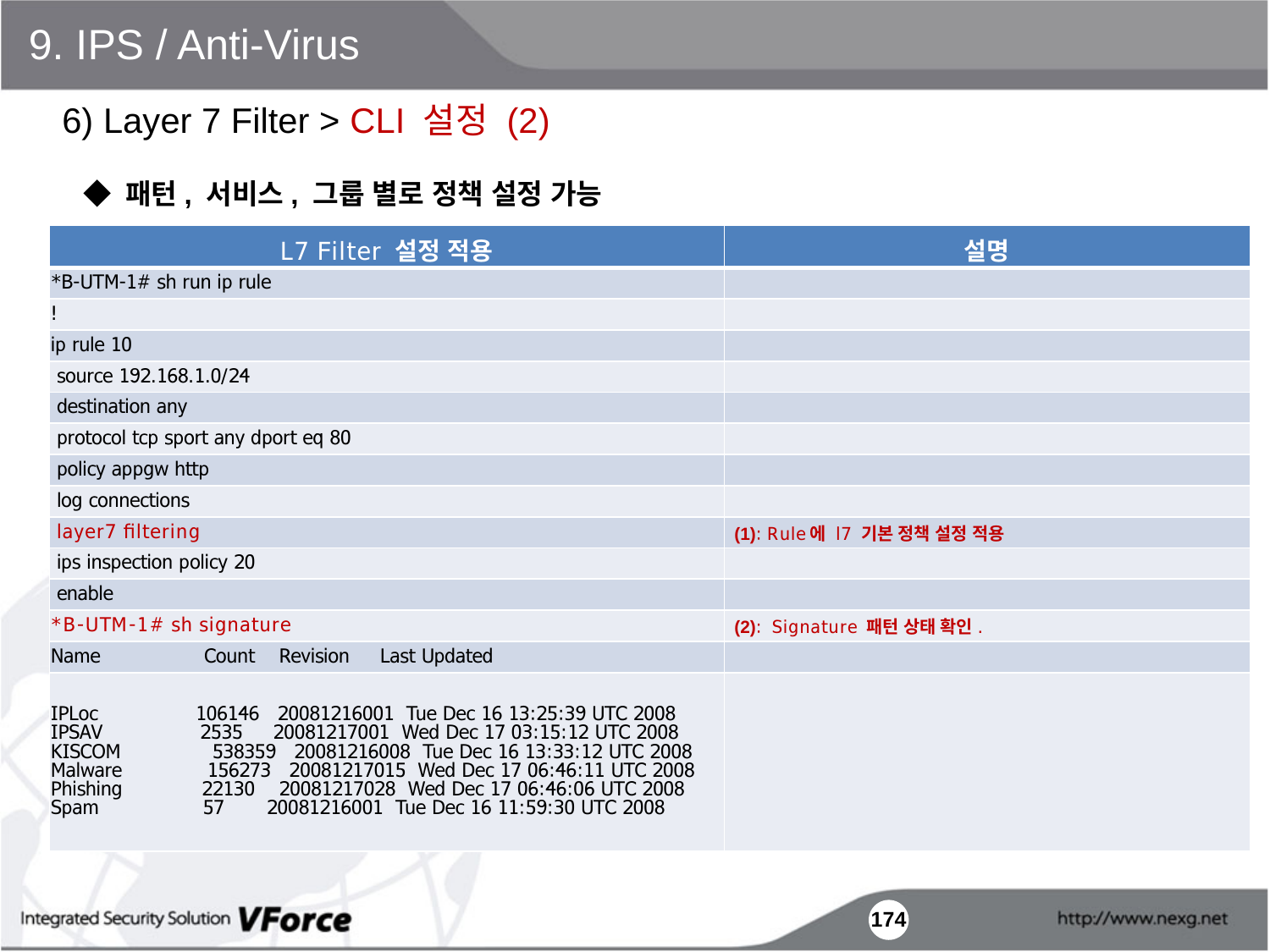

9. IPS / Anti-Virus
6) Layer 7 Filter > CLI 설정 (2)
◆ 패턴, 서비스, 그룹 별로 정책 설정 가능
| L7 Filter 설정 적용 | 설명 |
| --- | --- |
| \*B-UTM-1# sh run ip rule |  |
| ! |  |
| ip rule 10 |  |
| source 192.168.1.0/24 |  |
| destination any |  |
| protocol tcp sport any dport eq 80 |  |
| policy appgw http |  |
| log connections |  |
| layer7 filtering | (1): Rule에 l7 기본 정책 설정 적용 |
| ips inspection policy 20 |  |
| enable |  |
| \*B-UTM-1# sh signature | (2): Signature 패턴 상태 확인. |
| Name Count Revision Last Updated |  |
| IPLoc 106146 20081216001 Tue Dec 16 13:25:39 UTC 2008 IPSAV 2535 20081217001 Wed Dec 17 03:15:12 UTC 2008 KISCOM 538359 20081216008 Tue Dec 16 13:33:12 UTC 2008 Malware 156273 20081217015 Wed Dec 17 06:46:11 UTC 2008 Phishing 22130 20081217028 Wed Dec 17 06:46:06 UTC 2008 Spam 57 20081216001 Tue Dec 16 11:59:30 UTC 2008 |  |